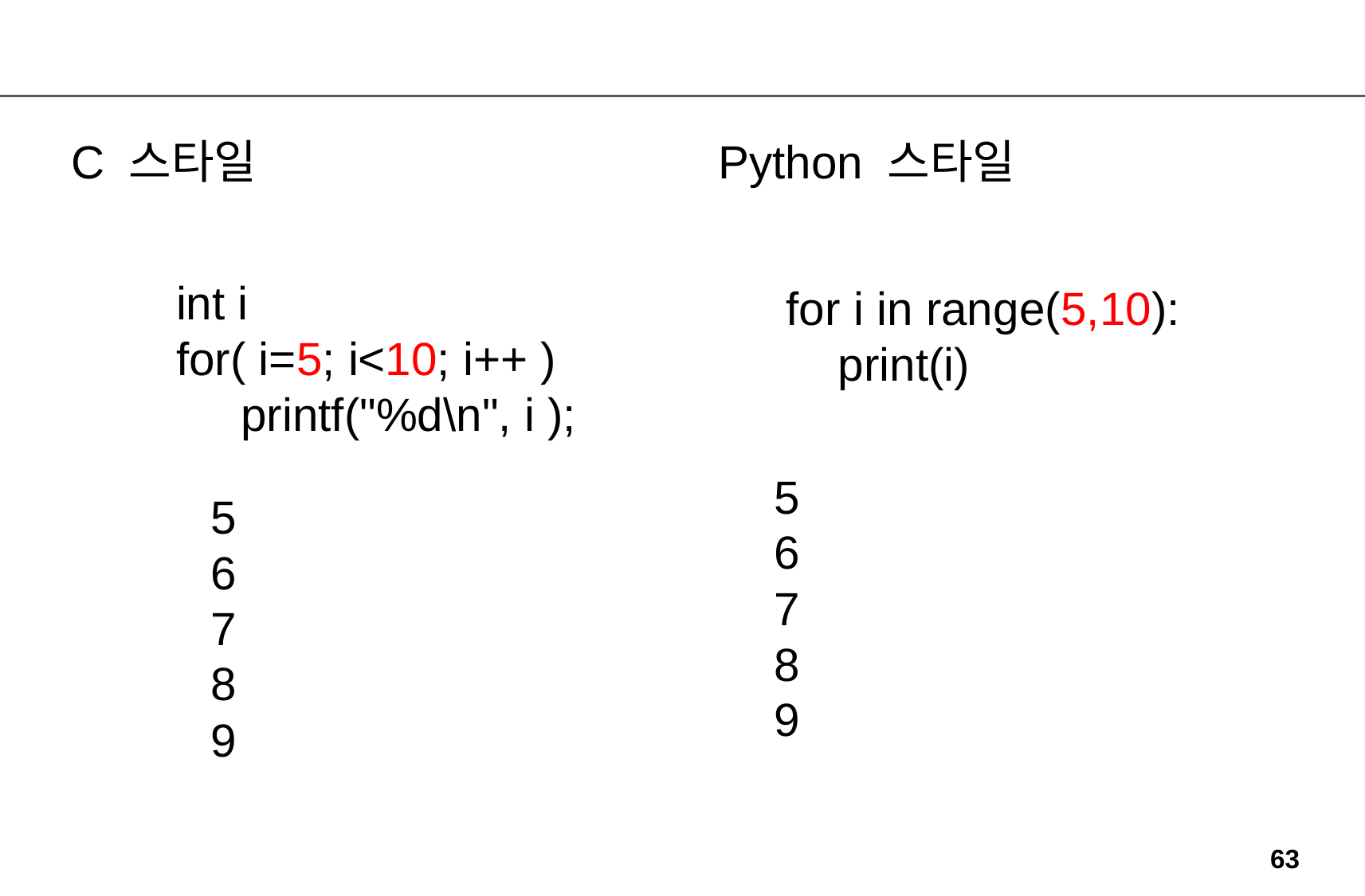

C 스타일
Python 스타일
int i
for( i=5; i<10; i++ )
     printf("%d\n", i );
for i in range(5,10):
    print(i)
5
6
7
8
9

5
6
7
8
9